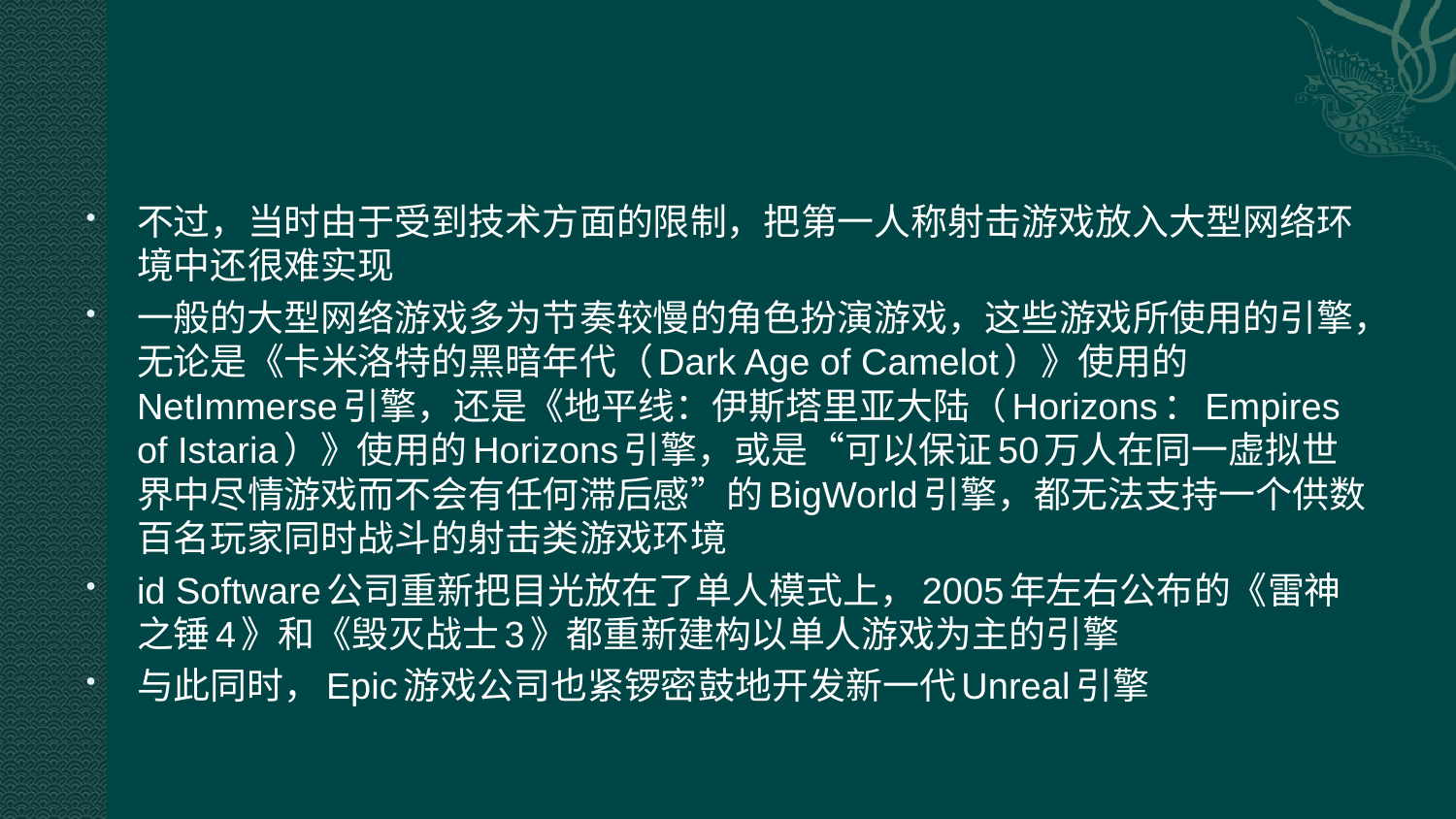

#
不过，当时由于受到技术方面的限制，把第一人称射击游戏放入大型网络环境中还很难实现
一般的大型网络游戏多为节奏较慢的角色扮演游戏，这些游戏所使用的引擎，无论是《卡米洛特的黑暗年代（Dark Age of Camelot）》使用的NetImmerse引擎，还是《地平线：伊斯塔里亚大陆（Horizons：Empires of Istaria）》使用的Horizons引擎，或是“可以保证50万人在同一虚拟世界中尽情游戏而不会有任何滞后感”的BigWorld引擎，都无法支持一个供数百名玩家同时战斗的射击类游戏环境
id Software公司重新把目光放在了单人模式上，2005年左右公布的《雷神之锤4》和《毁灭战士3》都重新建构以单人游戏为主的引擎
与此同时，Epic游戏公司也紧锣密鼓地开发新一代Unreal引擎